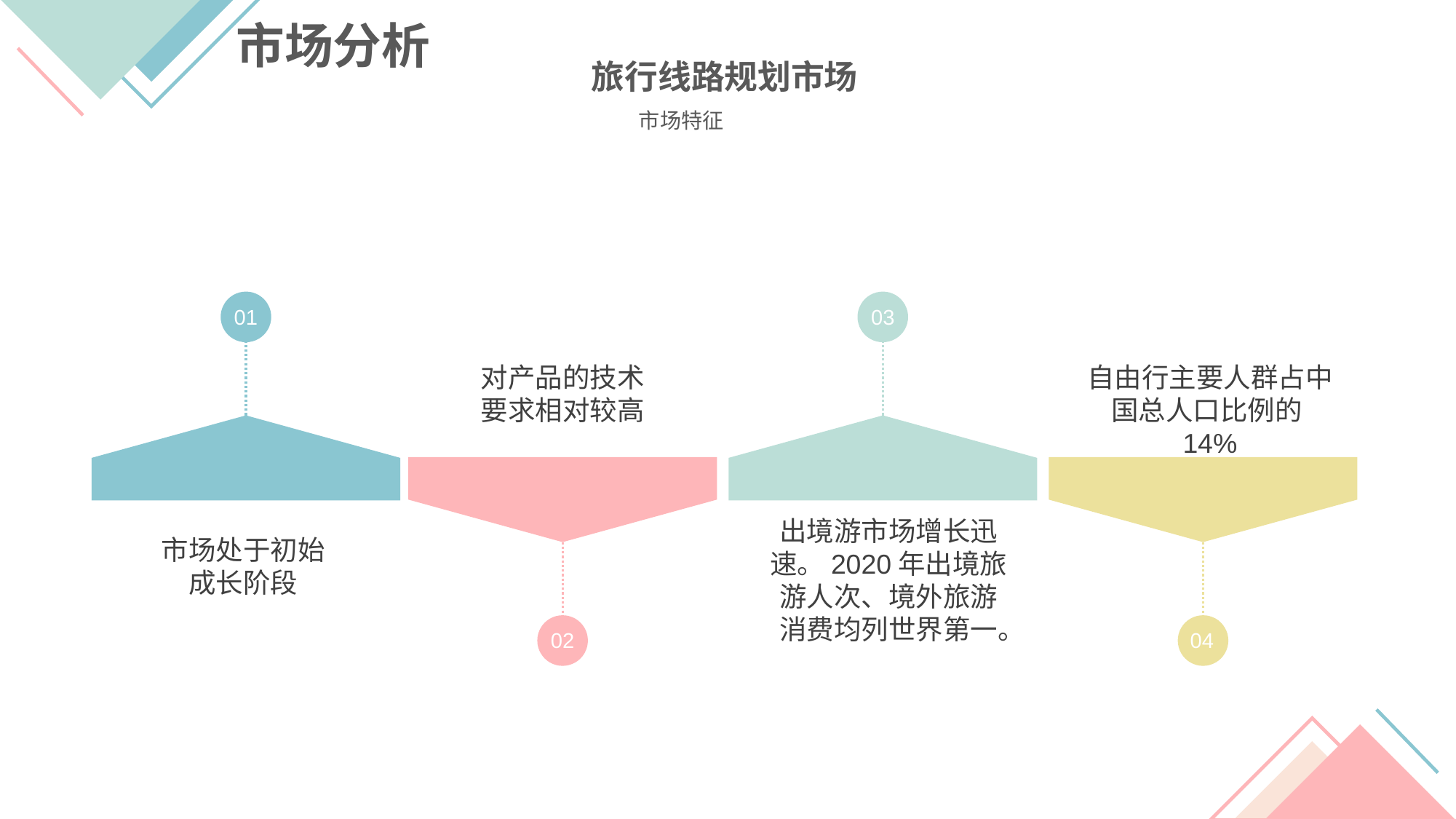

市场分析
旅行线路规划市场

市场特征

01
03
自由行主要人群占中国总人口比例的14%
对产品的技术要求相对较高

出境游市场增长迅速。2020年出境旅游人次、境外旅游消费均列世界第一。
市场处于初始成长阶段
02
04